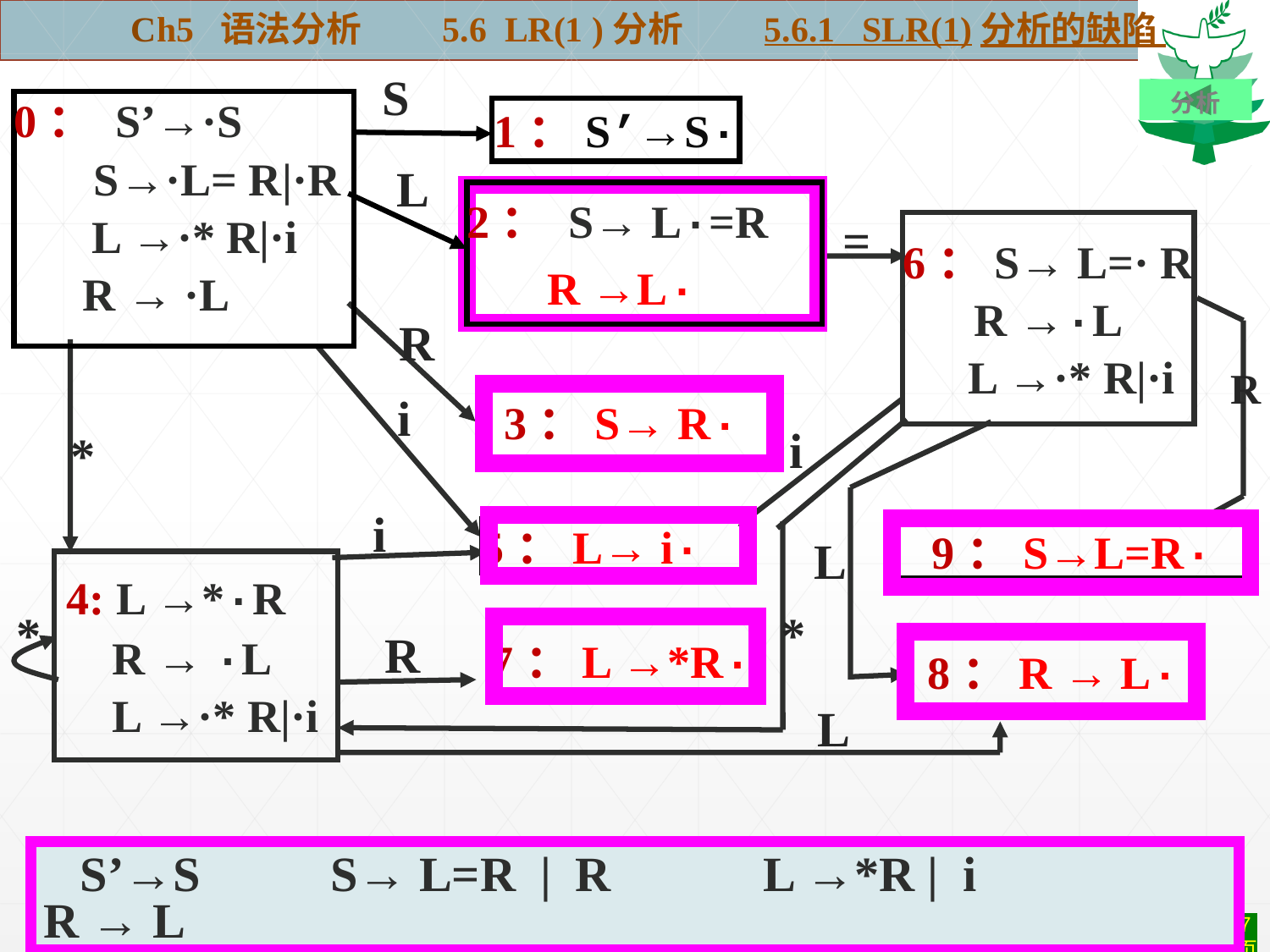

Ch5  语法分析         5.6  LR(1 )分析         5.6.1   SLR(1)分析的缺陷
S

分析
0： S’→·S
       S→·L= R|·R
　  L →·* R|·i
      R → ·L
1：S’→S·
L

2： S→ L·=R
       R →L·

=

6：S→ L=· R
R →·L
    L →·* R|·i

R

R

*

i
3：S→ R·

i

*

L

i

5：L→ i·
9：S→L=R·
4: L →*·R
    R → ·L
    L →·* R|·i
*

7：L →*R·
R

8：R → L·

L

   S’→S　     S→ L=R  |  R　       L →*R |  i　    　　R → L